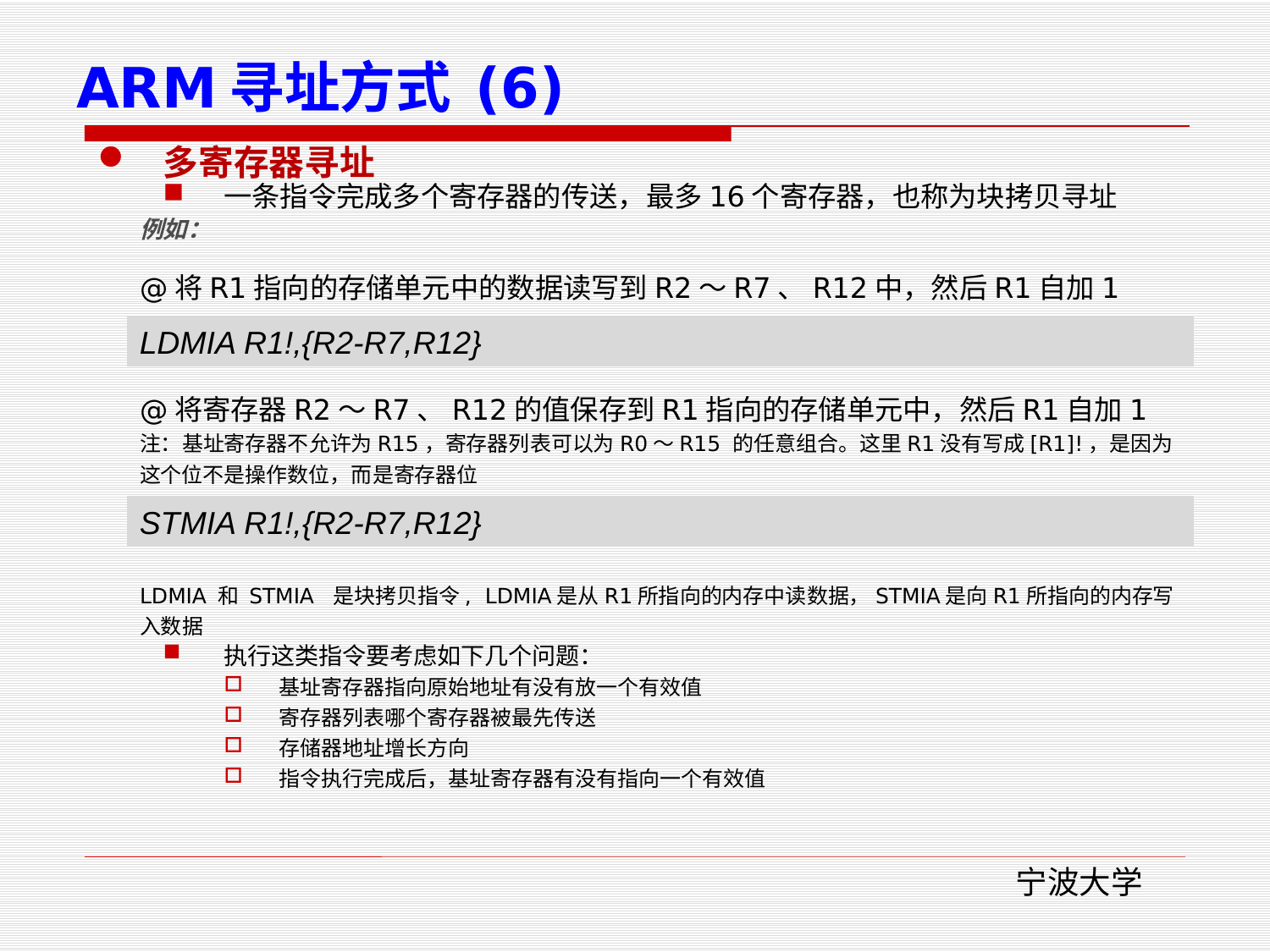

# ARM寻址方式 (6)
多寄存器寻址
一条指令完成多个寄存器的传送，最多16个寄存器，也称为块拷贝寻址
例如：

@将R1指向的存储单元中的数据读写到R2～R7、R12中，然后R1自加1

@将寄存器R2～R7、R12的值保存到R1指向的存储单元中，然后R1自加1
注：基址寄存器不允许为R15，寄存器列表可以为R0～R15 的任意组合。这里R1没有写成[R1]!，是因为这个位不是操作数位，而是寄存器位

LDMIA 和 STMIA  是块拷贝指令,  LDMIA是从R1所指向的内存中读数据，STMIA是向R1所指向的内存写入数据
执行这类指令要考虑如下几个问题：
基址寄存器指向原始地址有没有放一个有效值
寄存器列表哪个寄存器被最先传送
存储器地址增长方向
指令执行完成后，基址寄存器有没有指向一个有效值
LDMIA R1!,{R2-R7,R12}
STMIA R1!,{R2-R7,R12}